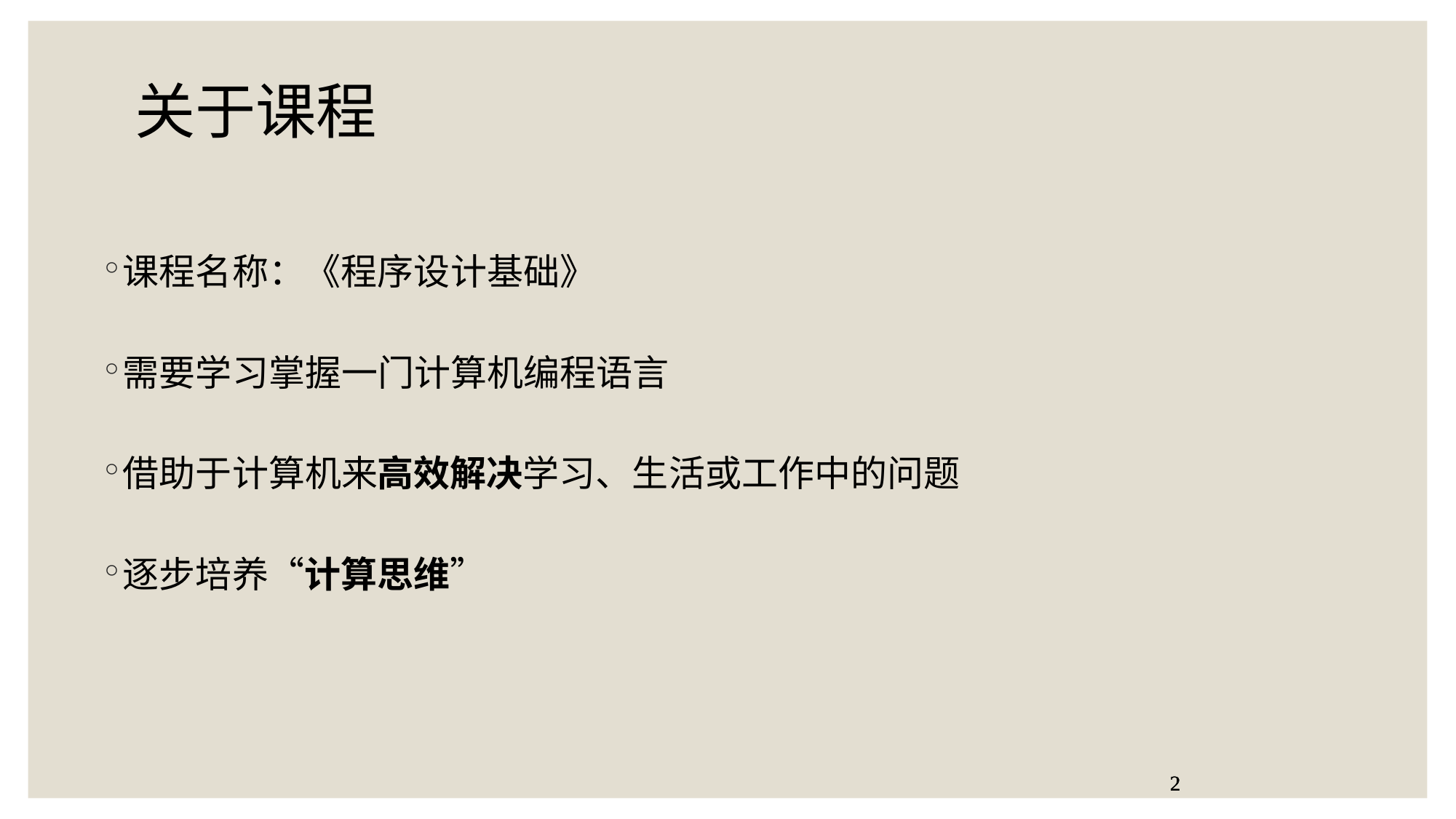

关于课程
课程名称：《程序设计基础》
需要学习掌握一门计算机编程语言
借助于计算机来高效解决学习、生活或工作中的问题
逐步培养“计算思维”
2
2
2